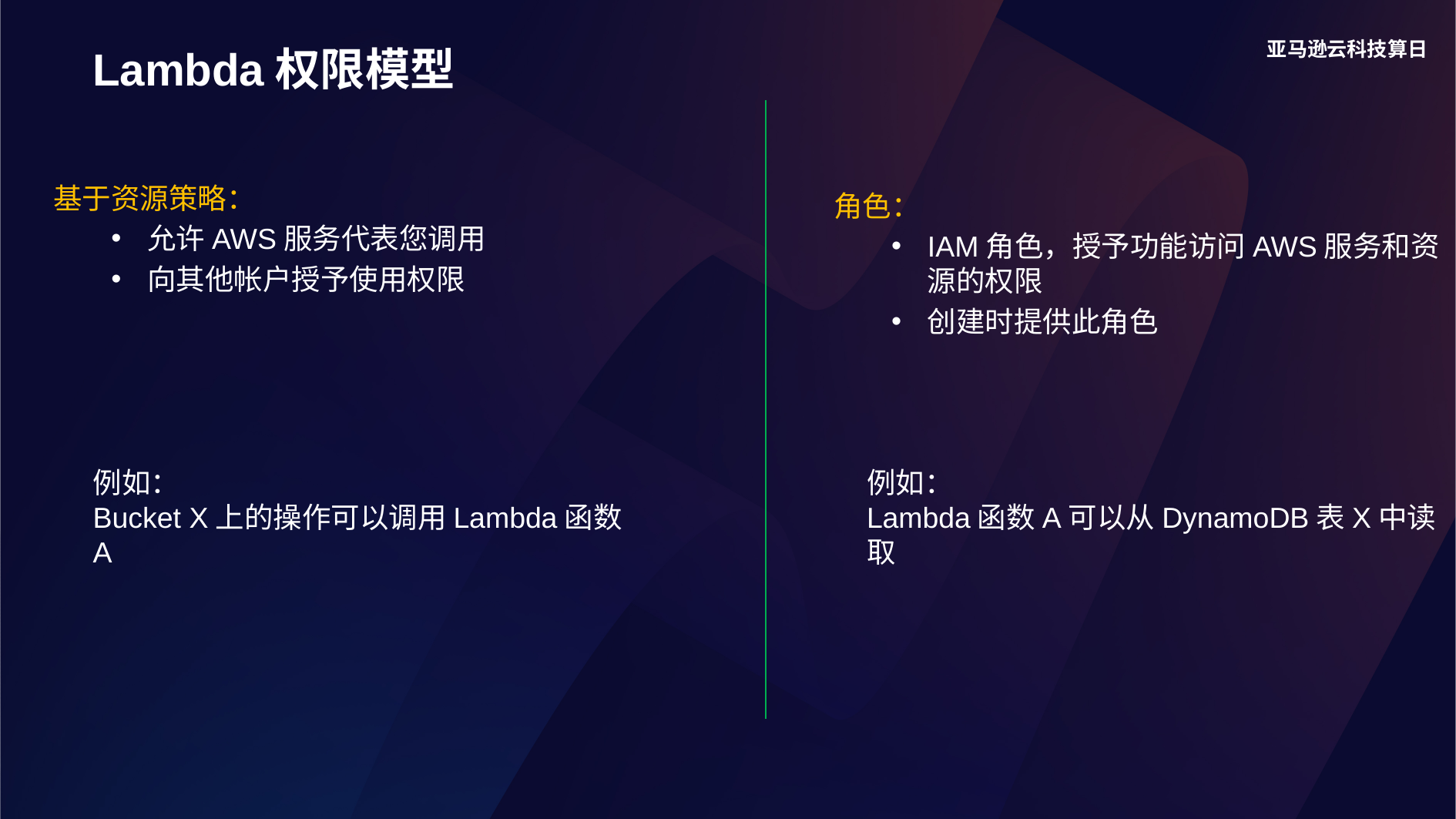

Lambda权限模型
基于资源策略：
允许AWS服务代表您调用
向其他帐户授予使用权限

角色：
IAM角色，授予功能访问AWS服务和资源的权限
创建时提供此角色
例如：
Bucket X上的操作可以调用Lambda函数A
例如：
Lambda函数A可以从DynamoDB表X中读取